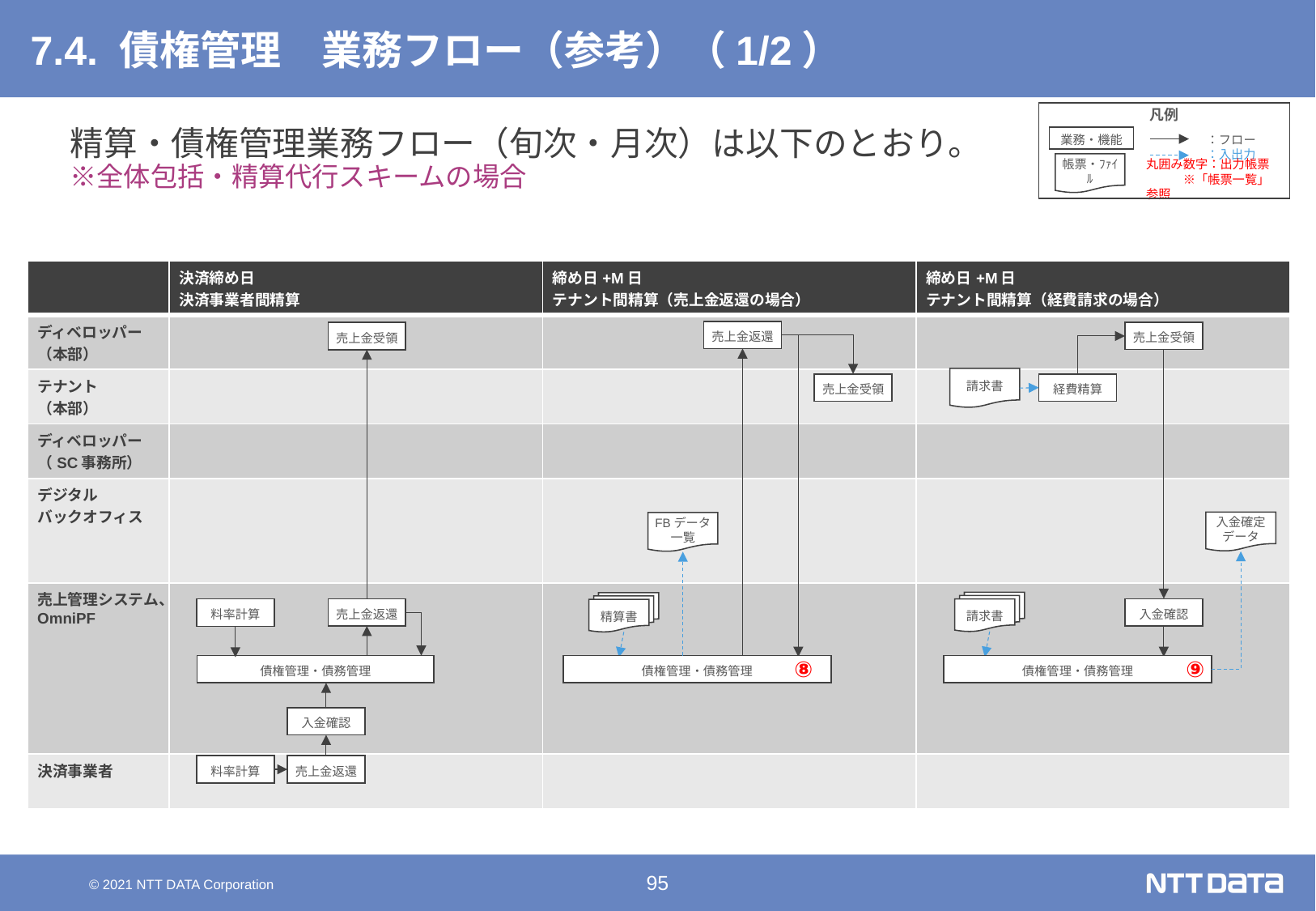

# 7.4. 債権管理　業務フロー（参考）（1/2）
凡例
：フロー
業務・機能
：入出力
帳票・ﾌｧｲﾙ
丸囲み数字：出力帳票
　　　※「帳票一覧」参照
精算・債権管理業務フロー（旬次・月次）は以下のとおり。
※全体包括・精算代行スキームの場合
|  | 決済締め日 決済事業者間精算 | 締め日+M日 テナント間精算（売上金返還の場合） | 締め日+M日 テナント間精算（経費請求の場合） |
| --- | --- | --- | --- |
| ディベロッパー （本部） |  |  |  |
| テナント （本部） |  |  |  |
| ディベロッパー （SC事務所） |  |  |  |
| デジタル バックオフィス |  |  |  |
| 売上管理システム、 OmniPF |  |  |  |
| 決済事業者 |  |  |  |
売上金返還
売上金受領
売上金受領
請求書
売上金受領
経費精算
入金確定データ
FBデータ
一覧
請求書
精算書
入金確認
売上金返還
料率計算
⑨
⑧
債権管理・債務管理
債権管理・債務管理
債権管理・債務管理
入金確認
料率計算
売上金返還